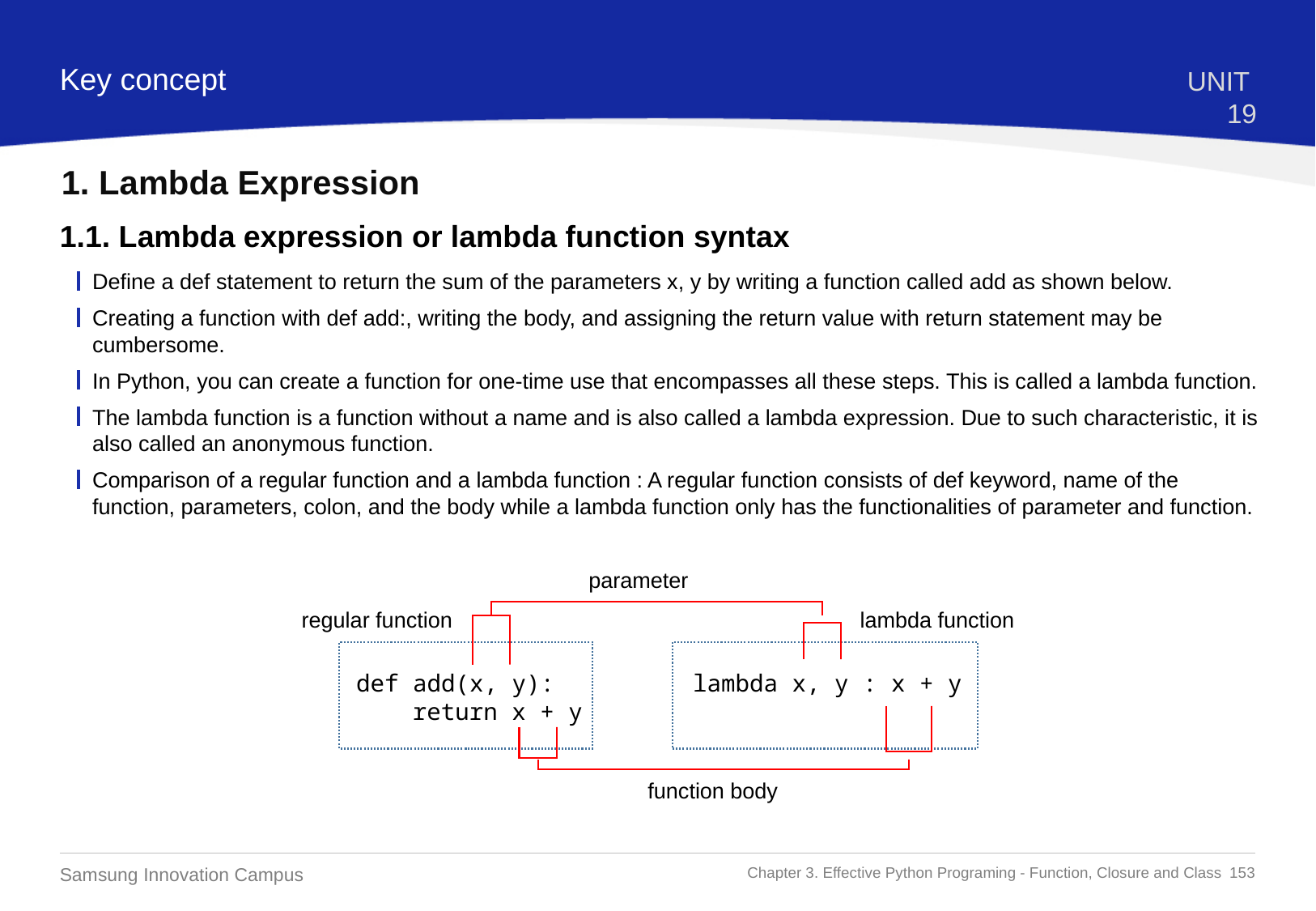

Key concept
UNIT  19
1. Lambda Expression
1.1. Lambda expression or lambda function syntax
Define a def statement to return the sum of the parameters x, y by writing a function called add as shown below.
Creating a function with def add:, writing the body, and assigning the return value with return statement may be cumbersome.
In Python, you can create a function for one-time use that encompasses all these steps. This is called a lambda function.
The lambda function is a function without a name and is also called a lambda expression. Due to such characteristic, it is also called an anonymous function.
Comparison of a regular function and a lambda function : A regular function consists of def keyword, name of the function, parameters, colon, and the body while a lambda function only has the functionalities of parameter and function.
parameter
매개변수

일반 함수
람다 함수

def add(x, y):
    return x + y
lambda x, y : x + y

함수 몸체
lambda function
regular function
function body